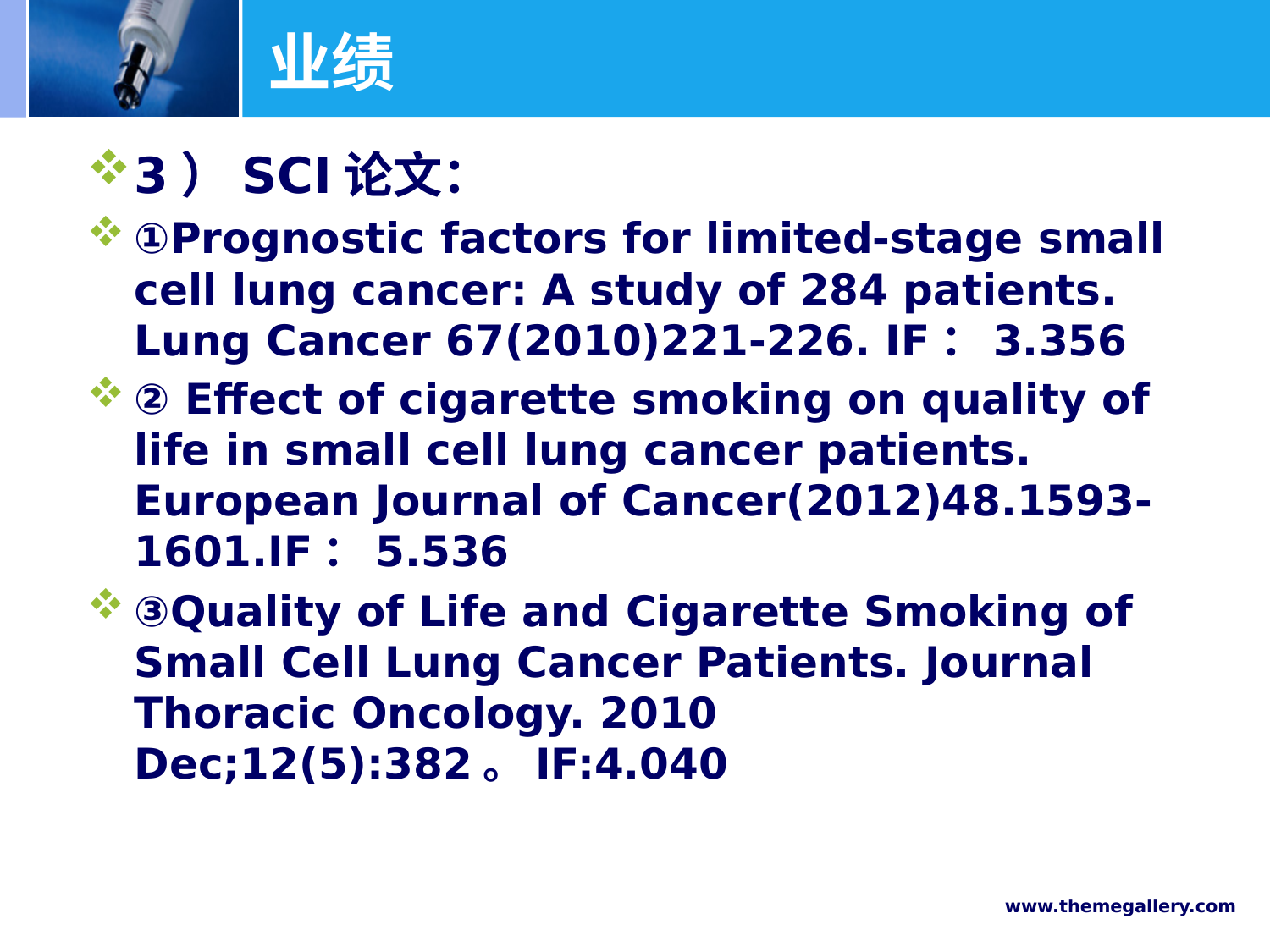

# 业绩
3）SCI论文：
①Prognostic factors for limited-stage small cell lung cancer: A study of 284 patients.  Lung Cancer 67(2010)221-226. IF：3.356
② Effect of cigarette smoking on quality of life in small cell lung cancer patients.  European Journal of Cancer(2012)48.1593-1601.IF：5.536
③Quality of Life and Cigarette Smoking of Small Cell Lung Cancer Patients. Journal Thoracic Oncology. 2010 Dec;12(5):382。IF:4.040

www.themegallery.com